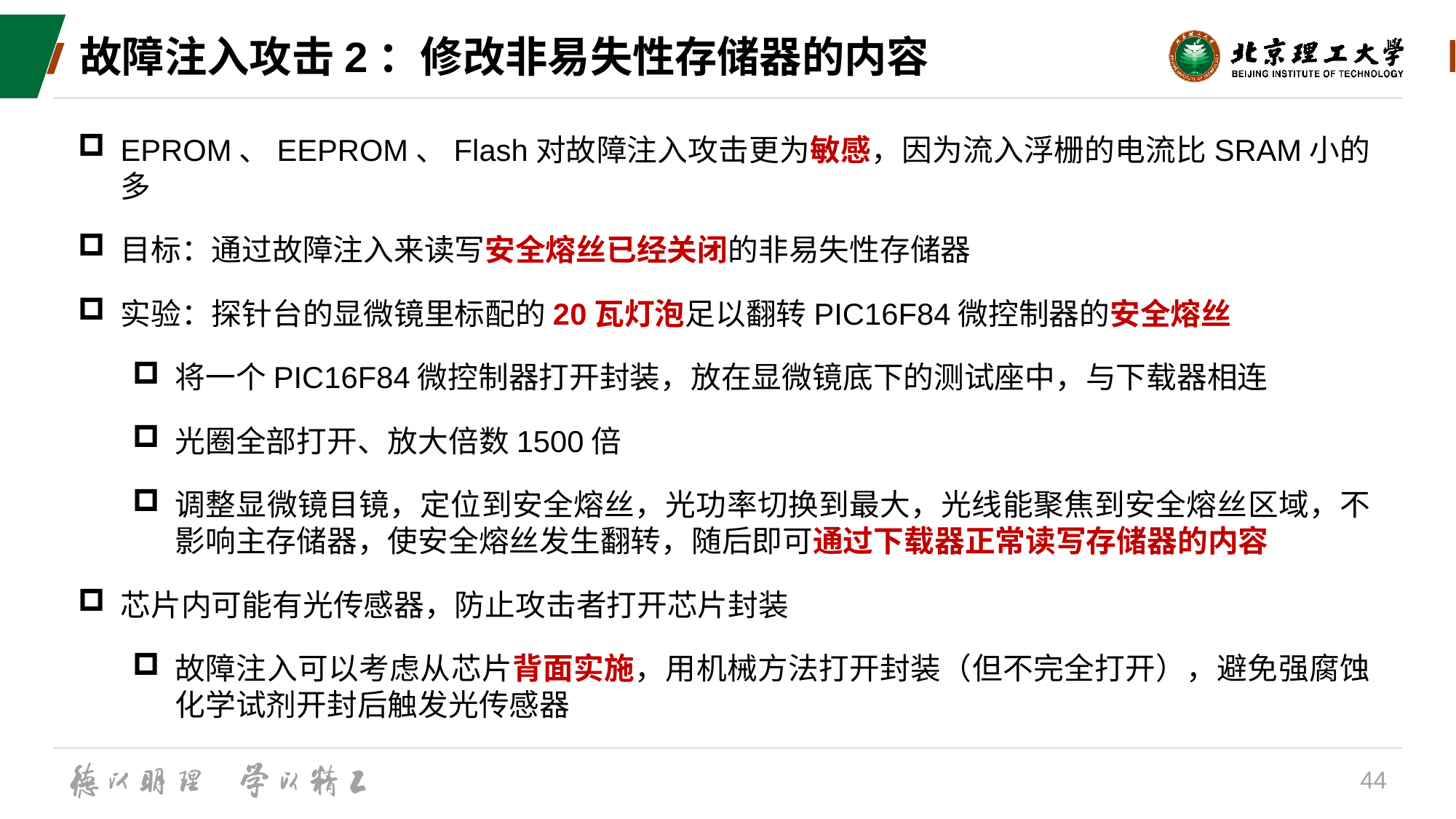

# 故障注入攻击2：修改非易失性存储器的内容
EPROM、EEPROM、Flash对故障注入攻击更为敏感，因为流入浮栅的电流比SRAM小的多
目标：通过故障注入来读写安全熔丝已经关闭的非易失性存储器
实验：探针台的显微镜里标配的20瓦灯泡足以翻转PIC16F84微控制器的安全熔丝
将一个PIC16F84微控制器打开封装，放在显微镜底下的测试座中，与下载器相连
光圈全部打开、放大倍数1500倍
调整显微镜目镜，定位到安全熔丝，光功率切换到最大，光线能聚焦到安全熔丝区域，不影响主存储器，使安全熔丝发生翻转，随后即可通过下载器正常读写存储器的内容
芯片内可能有光传感器，防止攻击者打开芯片封装
故障注入可以考虑从芯片背面实施，用机械方法打开封装（但不完全打开），避免强腐蚀化学试剂开封后触发光传感器